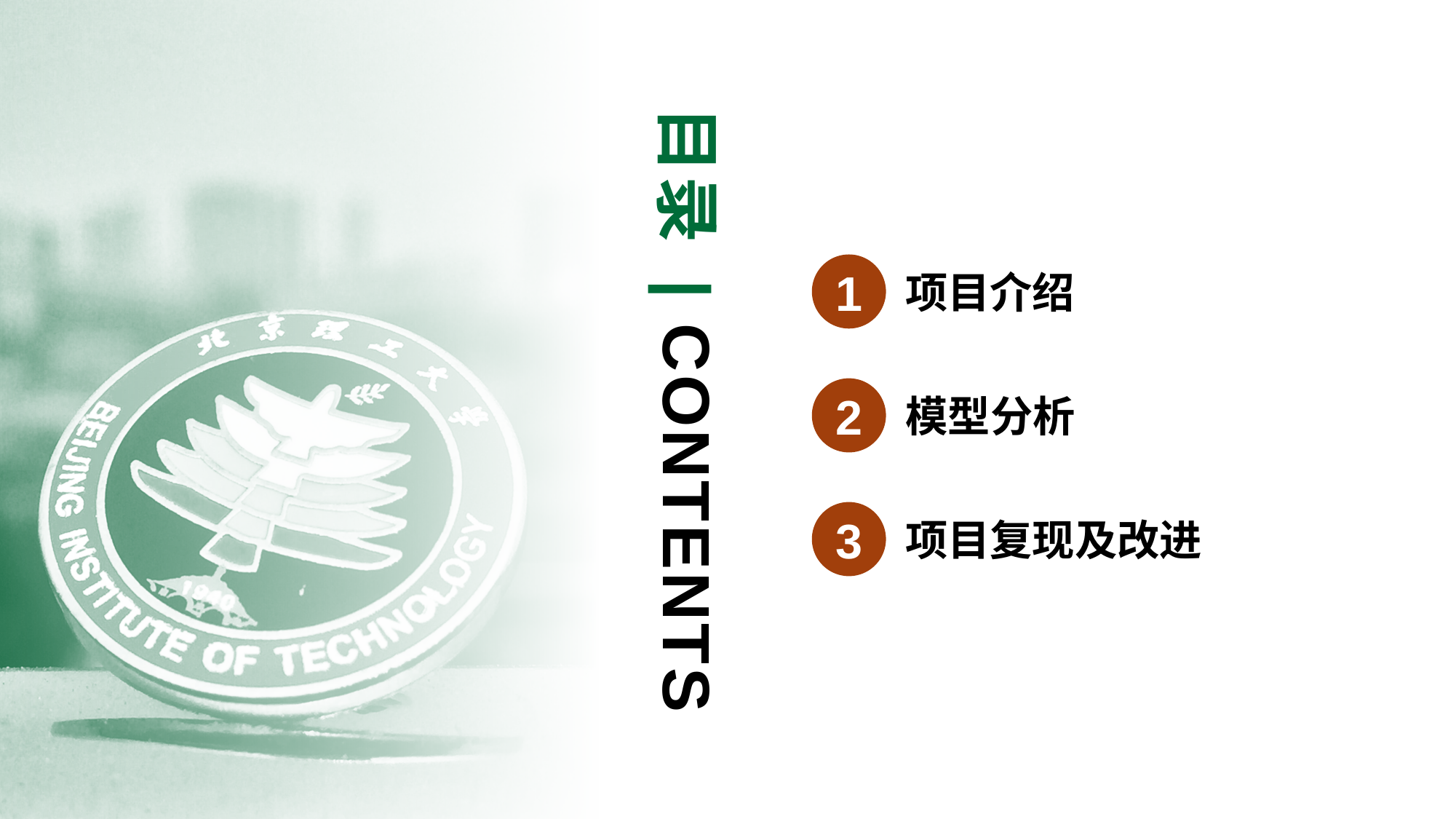

目录 | CONTENTS
1
项目介绍
2
模型分析
3
项目复现及改进